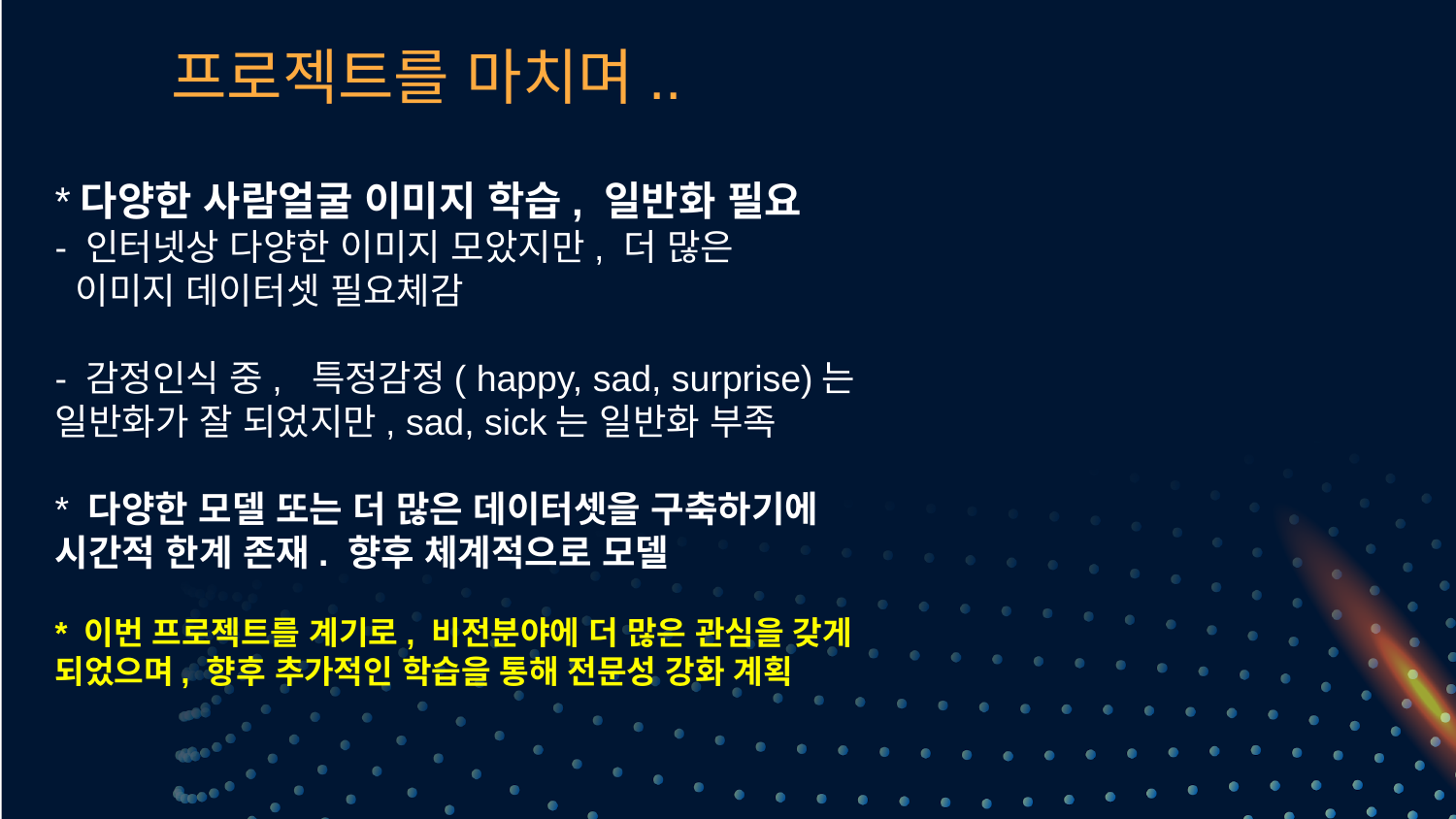

프로젝트를 마치며..
# *다양한 사람얼굴 이미지 학습, 일반화 필요 - 인터넷상 다양한 이미지 모았지만, 더 많은 이미지 데이터셋 필요체감 - 감정인식 중,  특정감정( happy, sad, surprise)는 일반화가 잘 되었지만, sad, sick는 일반화 부족 * 다양한 모델 또는 더 많은 데이터셋을 구축하기에 시간적 한계 존재. 향후 체계적으로 모델 * 이번 프로젝트를 계기로, 비전분야에 더 많은 관심을 갖게 되었으며, 향후 추가적인 학습을 통해 전문성 강화 계획